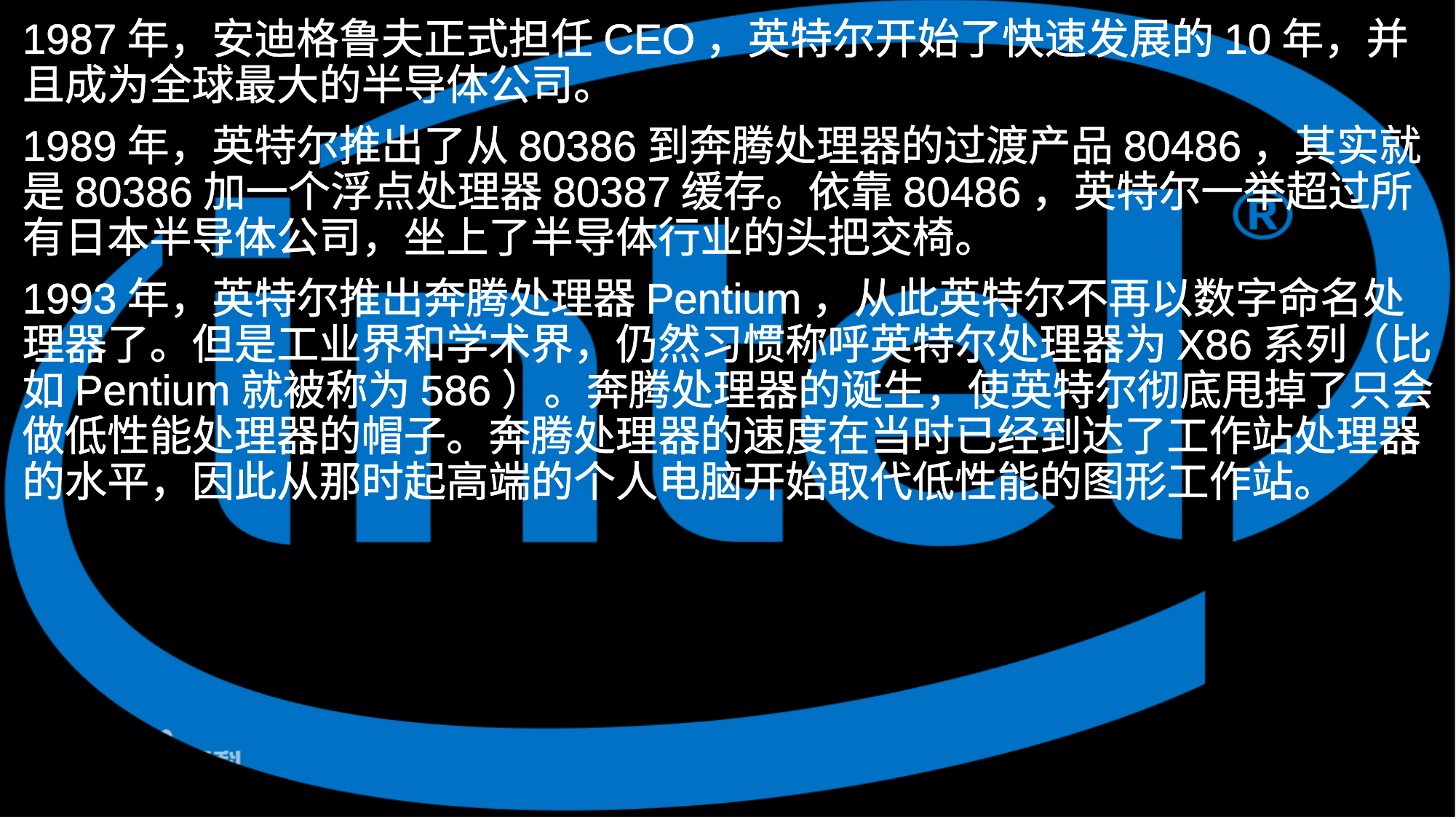

1987年，安迪格鲁夫正式担任CEO，英特尔开始了快速发展的10年，并且成为全球最大的半导体公司。
1989年，英特尔推出了从80386到奔腾处理器的过渡产品80486，其实就是80386加一个浮点处理器80387缓存。依靠80486，英特尔一举超过所有日本半导体公司，坐上了半导体行业的头把交椅。
1993年，英特尔推出奔腾处理器Pentium，从此英特尔不再以数字命名处理器了。但是工业界和学术界，仍然习惯称呼英特尔处理器为X86系列（比如Pentium就被称为586）。奔腾处理器的诞生，使英特尔彻底甩掉了只会做低性能处理器的帽子。奔腾处理器的速度在当时已经到达了工作站处理器的水平，因此从那时起高端的个人电脑开始取代低性能的图形工作站。
#